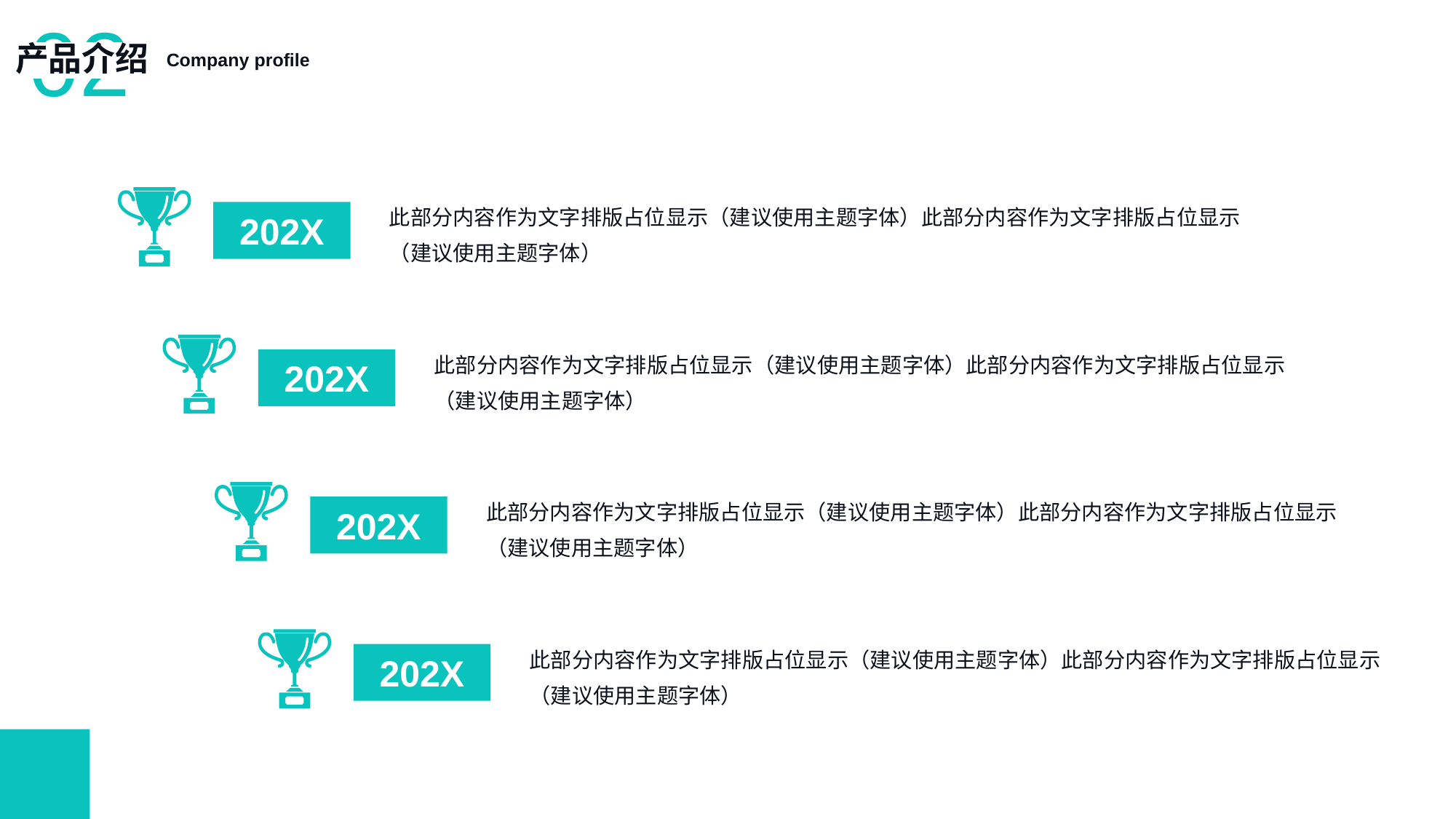

02
产品介绍
Company profile

此部分内容作为文字排版占位显示（建议使用主题字体）此部分内容作为文字排版占位显示（建议使用主题字体）
202X

此部分内容作为文字排版占位显示（建议使用主题字体）此部分内容作为文字排版占位显示（建议使用主题字体）
202X

此部分内容作为文字排版占位显示（建议使用主题字体）此部分内容作为文字排版占位显示（建议使用主题字体）
202X

此部分内容作为文字排版占位显示（建议使用主题字体）此部分内容作为文字排版占位显示（建议使用主题字体）
202X